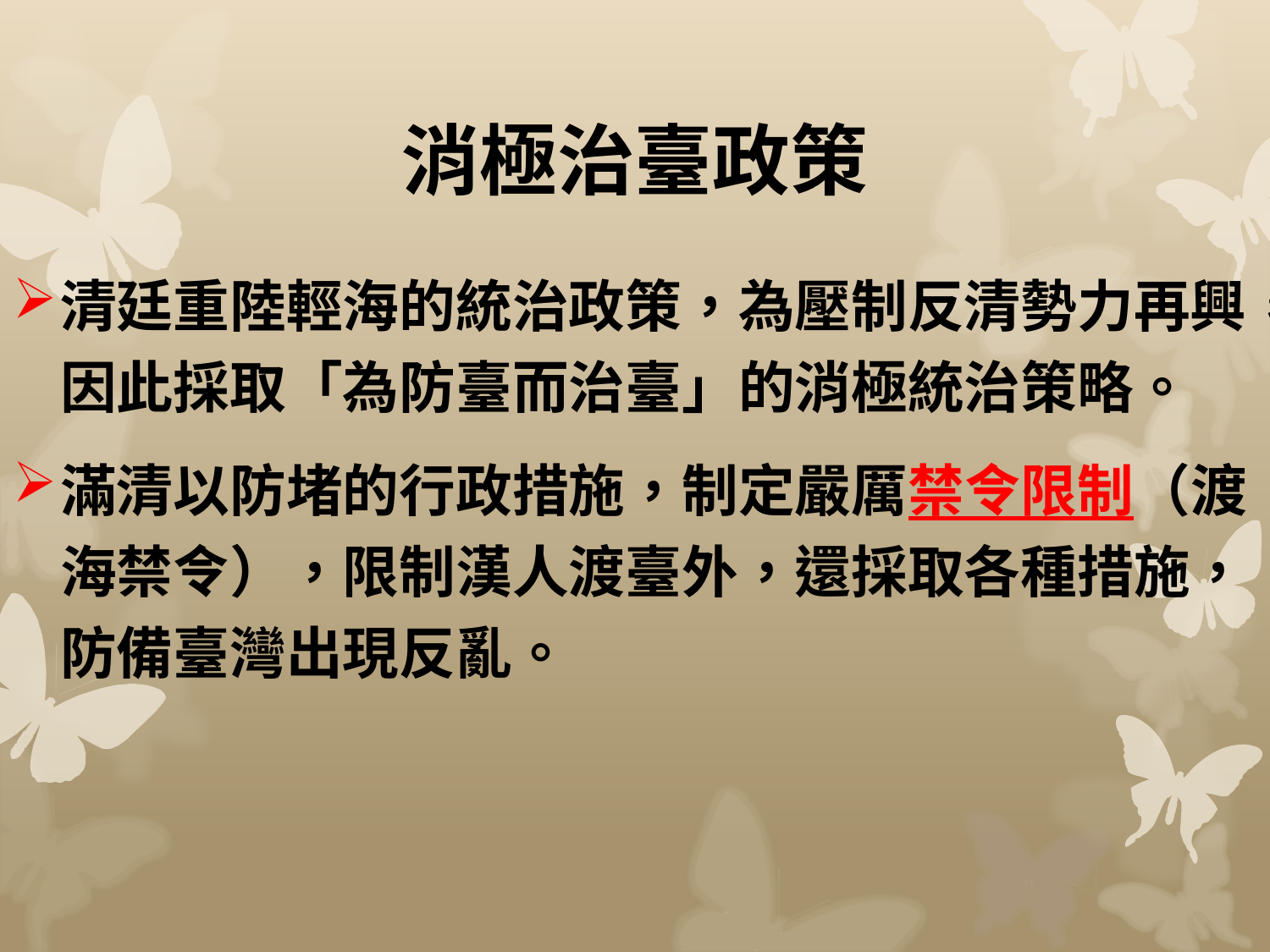

# 消極治臺政策
清廷重陸輕海的統治政策，為壓制反清勢力再興，因此採取「為防臺而治臺」的消極統治策略。
滿清以防堵的行政措施，制定嚴厲禁令限制（渡海禁令），限制漢人渡臺外，還採取各種措施，防備臺灣出現反亂。